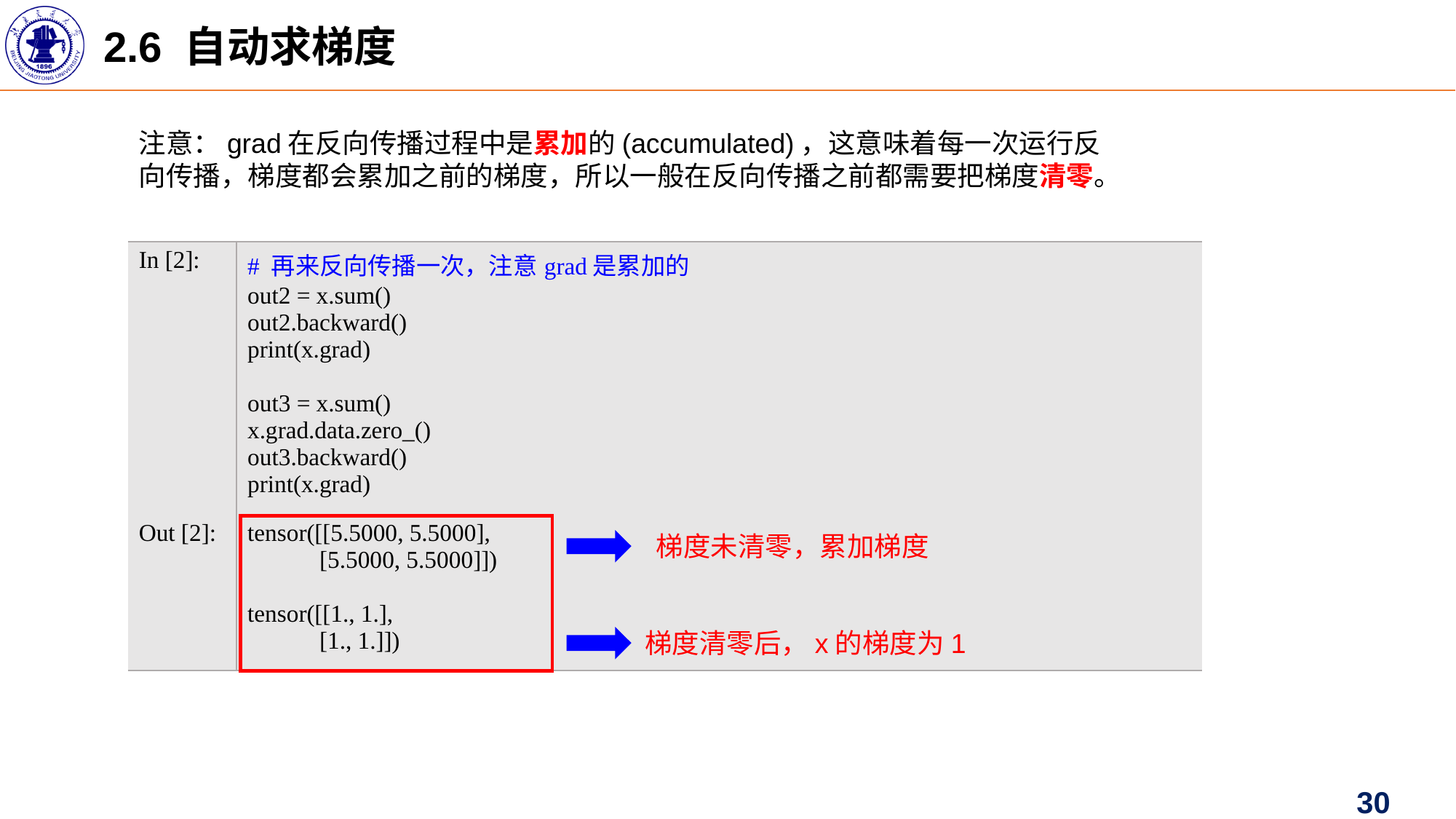

2.6 自动求梯度
注意：grad在反向传播过程中是累加的(accumulated)，这意味着每一次运行反向传播，梯度都会累加之前的梯度，所以一般在反向传播之前都需要把梯度清零。
| In [2]: | # 再来反向传播一次，注意grad是累加的 out2 = x.sum() out2.backward() print(x.grad) out3 = x.sum() x.grad.data.zero\_() out3.backward() print(x.grad) |
| --- | --- |
| Out [2]: | tensor([[5.5000, 5.5000], [5.5000, 5.5000]]) tensor([[1., 1.], [1., 1.]]) |

梯度未清零，累加梯度

梯度清零后，x的梯度为1